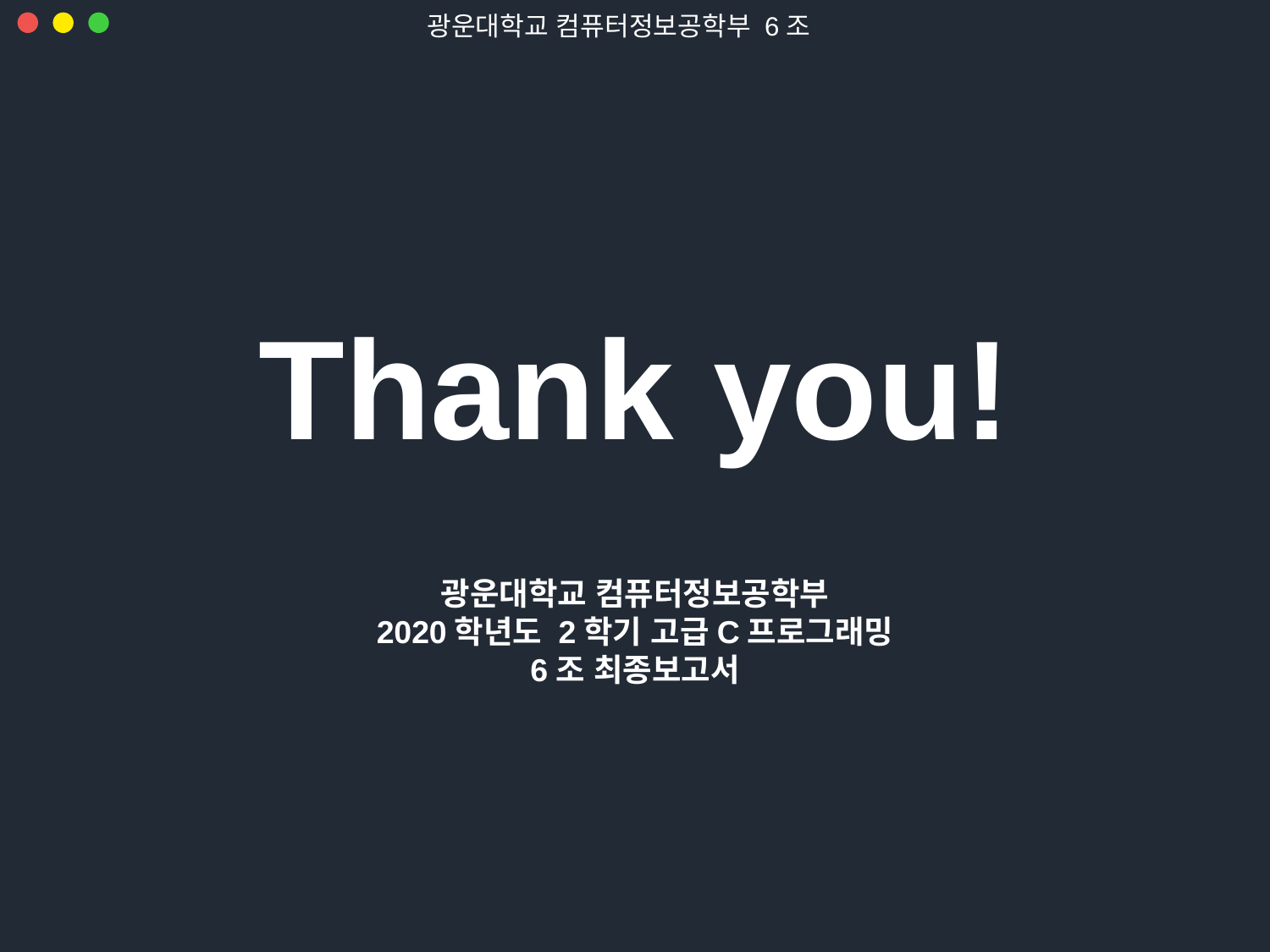

Thank you!

광운대학교 컴퓨터정보공학부
2020학년도 2학기 고급C프로그래밍
6조 최종보고서
20